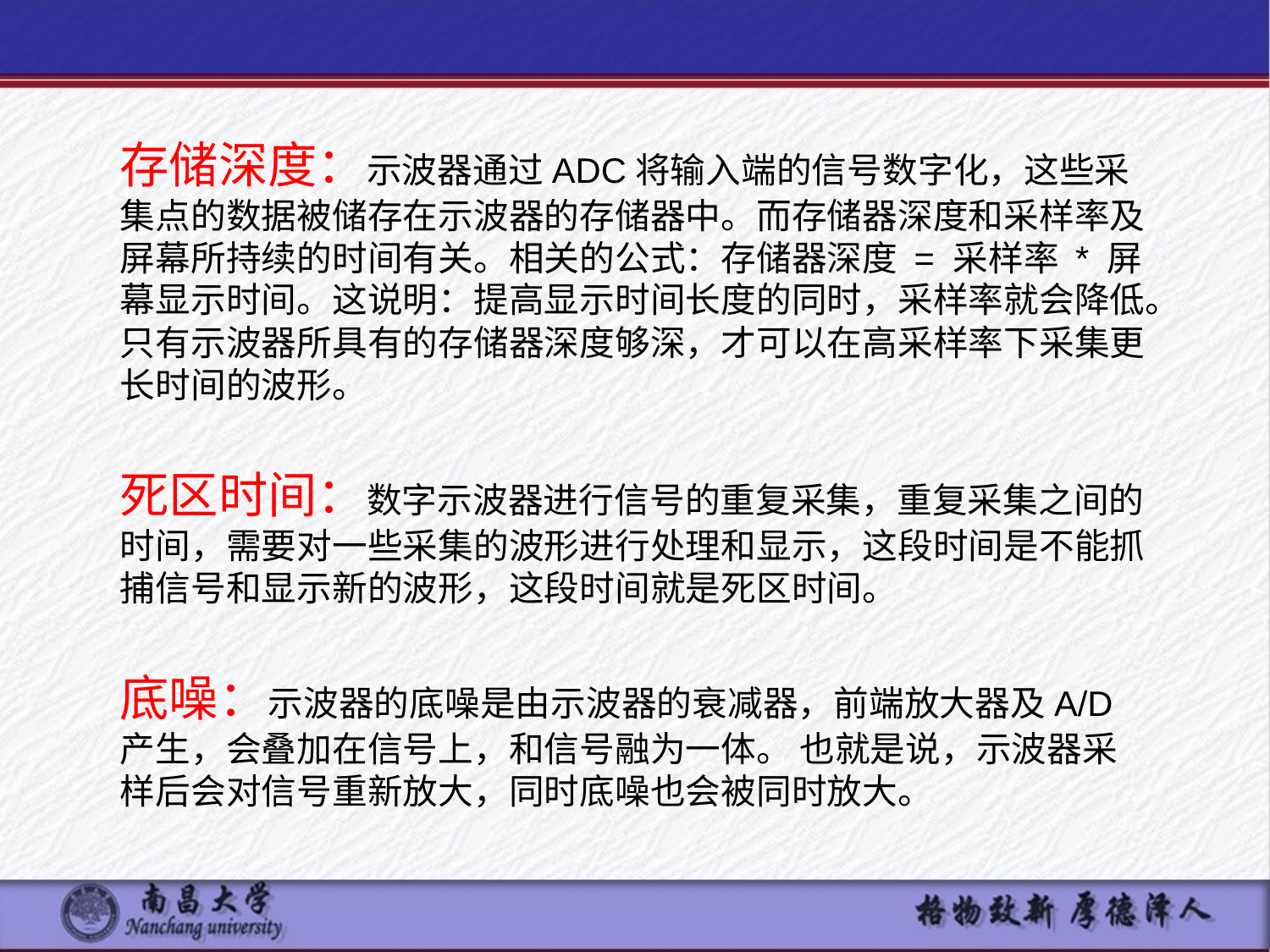

存储深度：示波器通过ADC将输入端的信号数字化，这些采集点的数据被储存在示波器的存储器中。而存储器深度和采样率及屏幕所持续的时间有关。相关的公式：存储器深度 = 采样率 * 屏幕显示时间。这说明：提高显示时间长度的同时，采样率就会降低。只有示波器所具有的存储器深度够深，才可以在高采样率下采集更长时间的波形。

死区时间：数字示波器进行信号的重复采集，重复采集之间的时间，需要对一些采集的波形进行处理和显示，这段时间是不能抓捕信号和显示新的波形，这段时间就是死区时间。

底噪：示波器的底噪是由示波器的衰减器，前端放大器及A/D产生，会叠加在信号上，和信号融为一体。 也就是说，示波器采样后会对信号重新放大，同时底噪也会被同时放大。